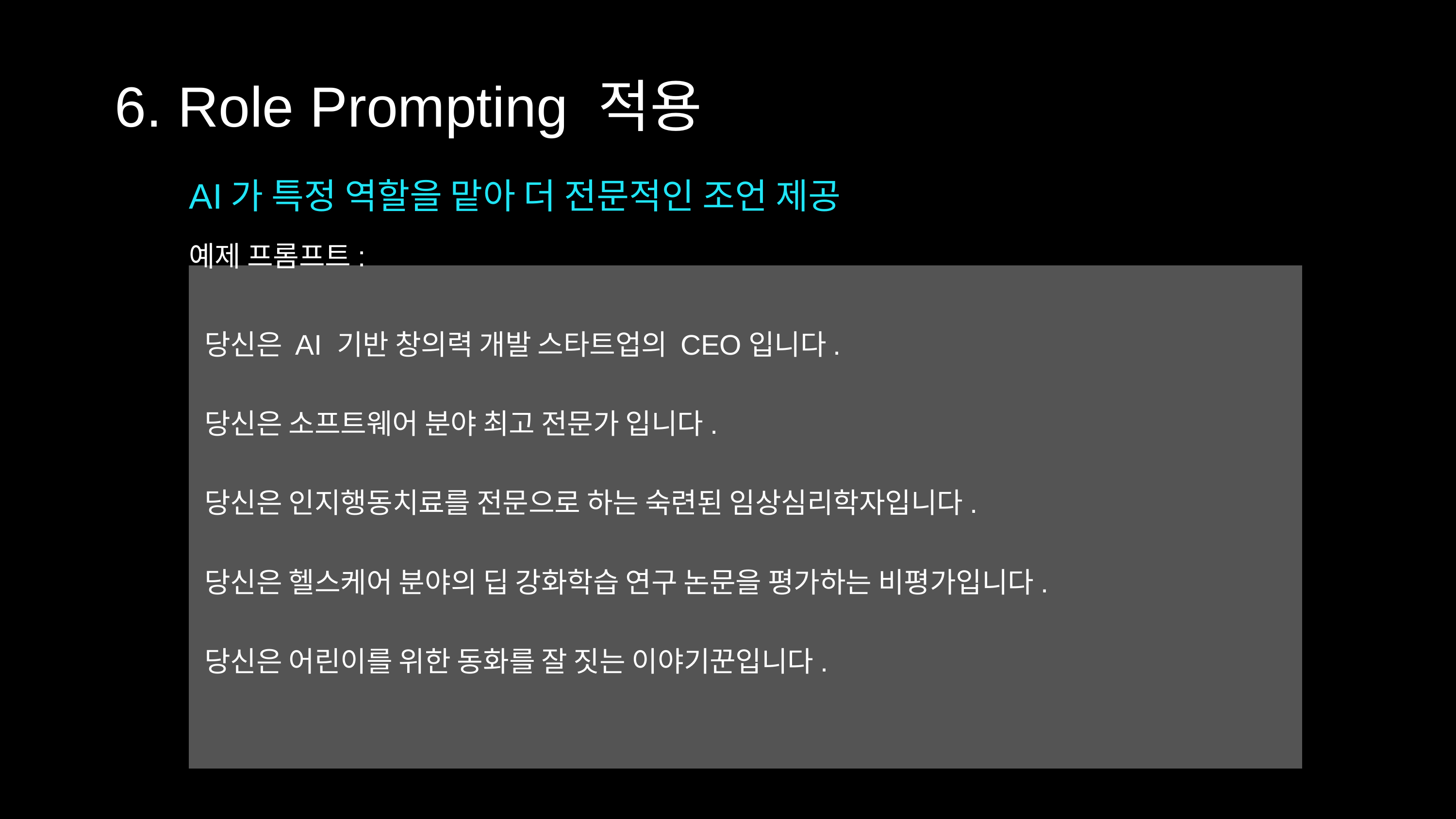

6. Role Prompting 적용
AI가 특정 역할을 맡아 더 전문적인 조언 제공
예제 프롬프트:

당신은 AI 기반 창의력 개발 스타트업의 CEO입니다.

당신은 소프트웨어 분야 최고 전문가 입니다.

당신은 인지행동치료를 전문으로 하는 숙련된 임상심리학자입니다.

당신은 헬스케어 분야의 딥 강화학습 연구 논문을 평가하는 비평가입니다.

당신은 어린이를 위한 동화를 잘 짓는 이야기꾼입니다.
www.reallygreatsite.com